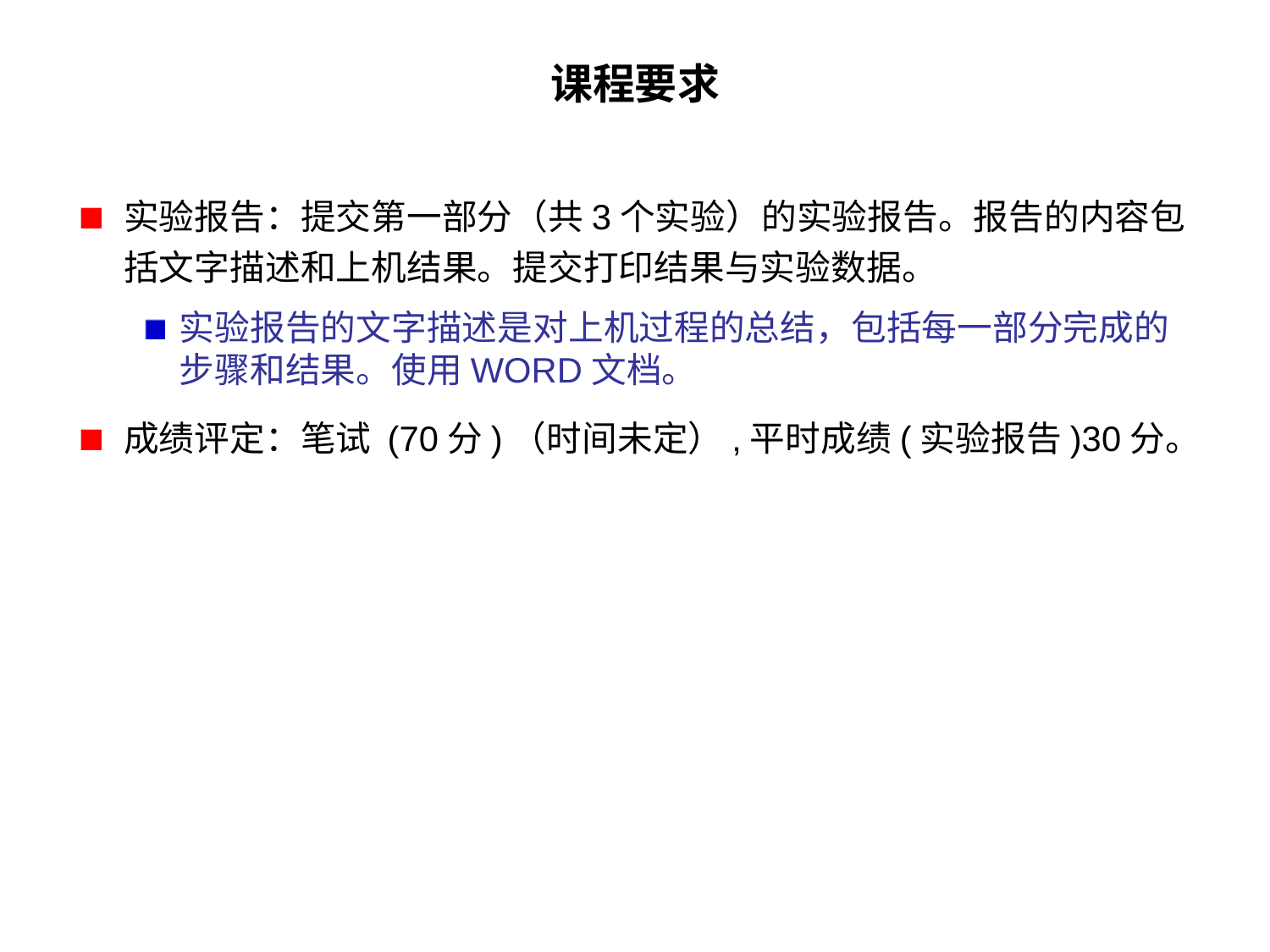

# 课程要求
实验报告：提交第一部分（共3个实验）的实验报告。报告的内容包括文字描述和上机结果。提交打印结果与实验数据。
实验报告的文字描述是对上机过程的总结，包括每一部分完成的步骤和结果。使用WORD文档。
成绩评定：笔试 (70分)（时间未定）,平时成绩(实验报告)30分。